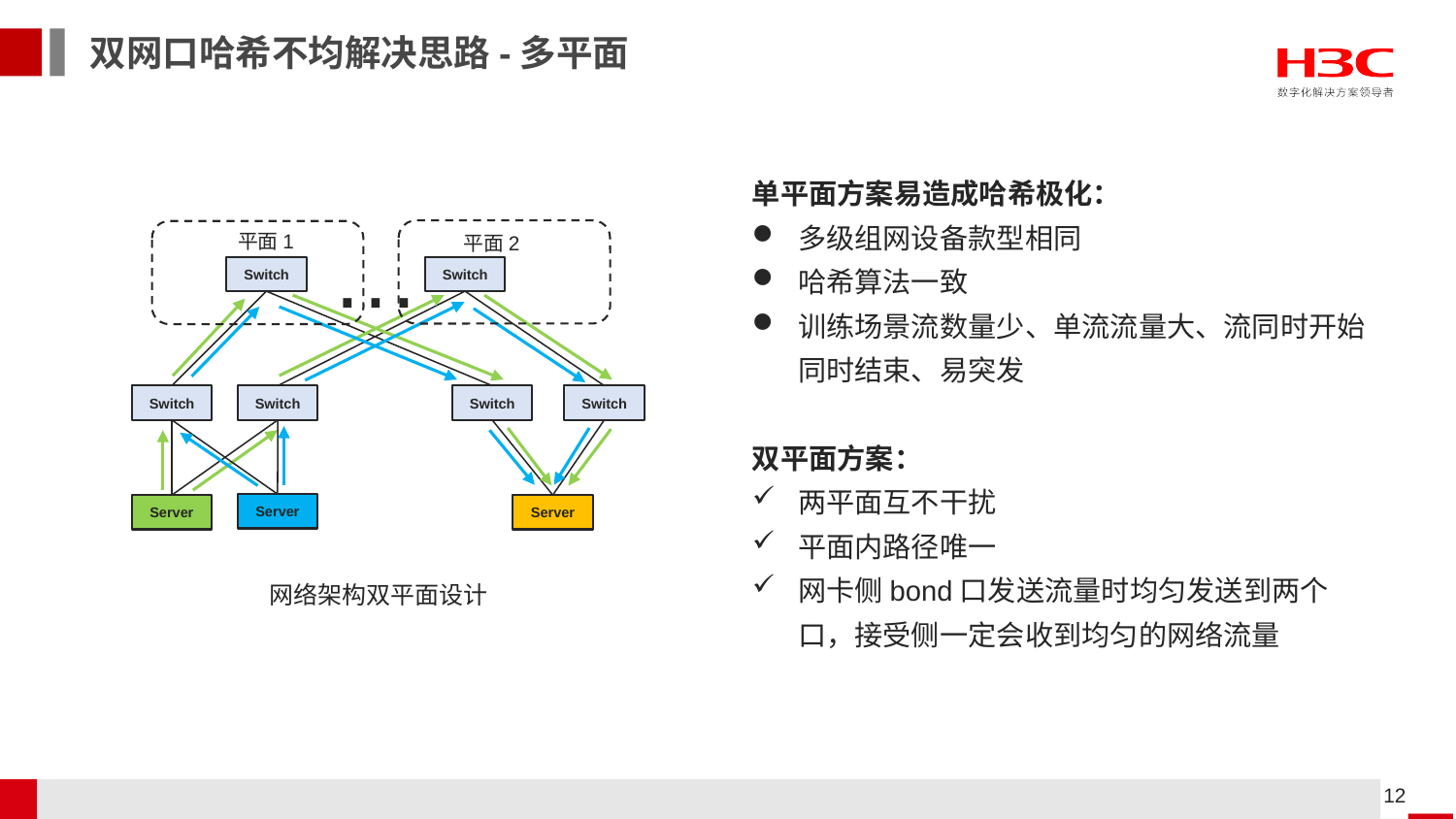

双网口哈希不均解决思路-多平面
单平面方案易造成哈希极化：
多级组网设备款型相同
哈希算法一致
训练场景流数量少、单流流量大、流同时开始同时结束、易突发

双平面方案：
两平面互不干扰
平面内路径唯一
网卡侧bond口发送流量时均匀发送到两个口，接受侧一定会收到均匀的网络流量
…
平面1
平面2

Switch
Switch
Switch
Switch
Switch
Switch
Server
Server
Server
网络架构双平面设计